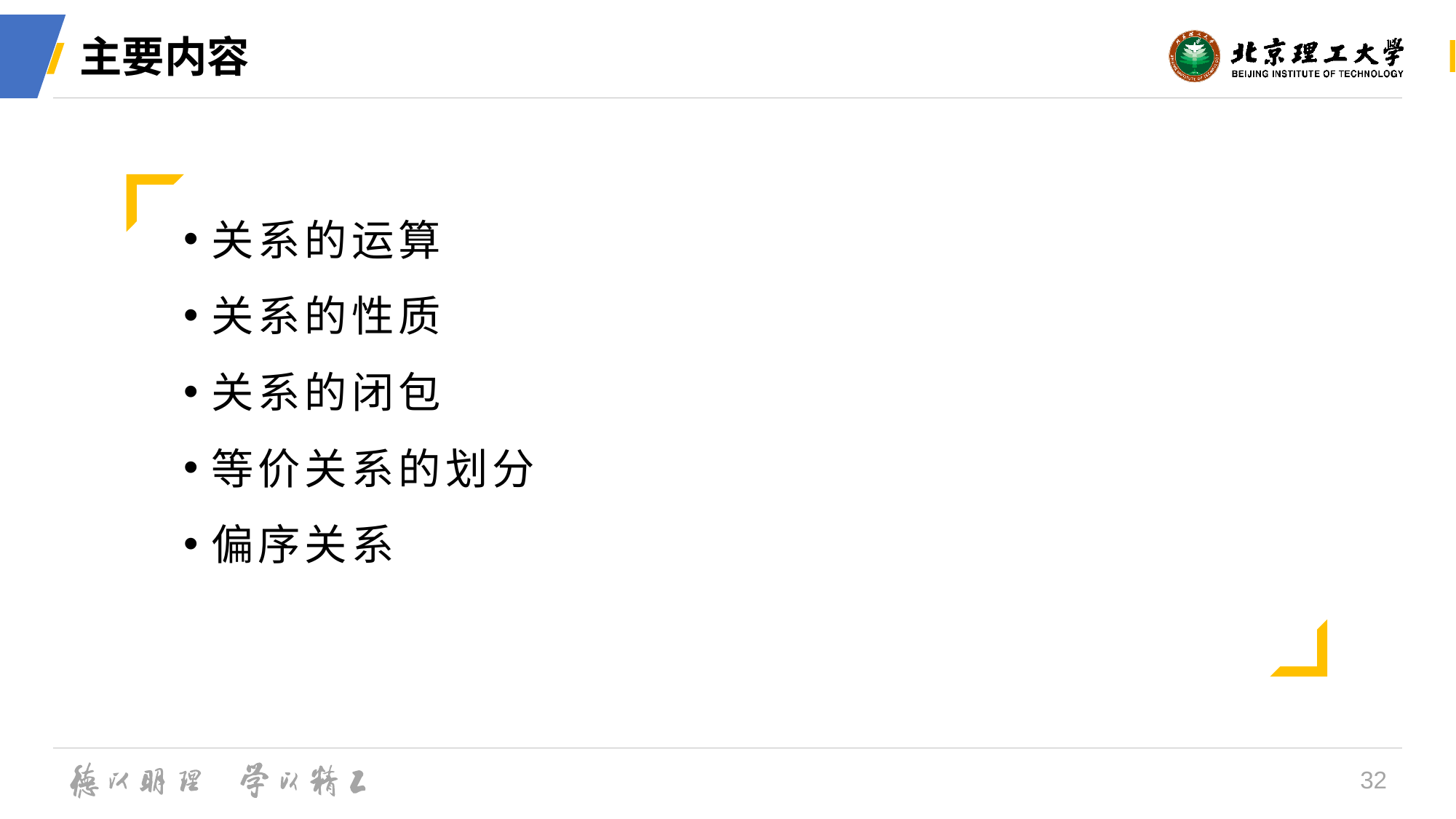

# 主要内容

关系的运算
关系的性质
关系的闭包
等价关系的划分
偏序关系